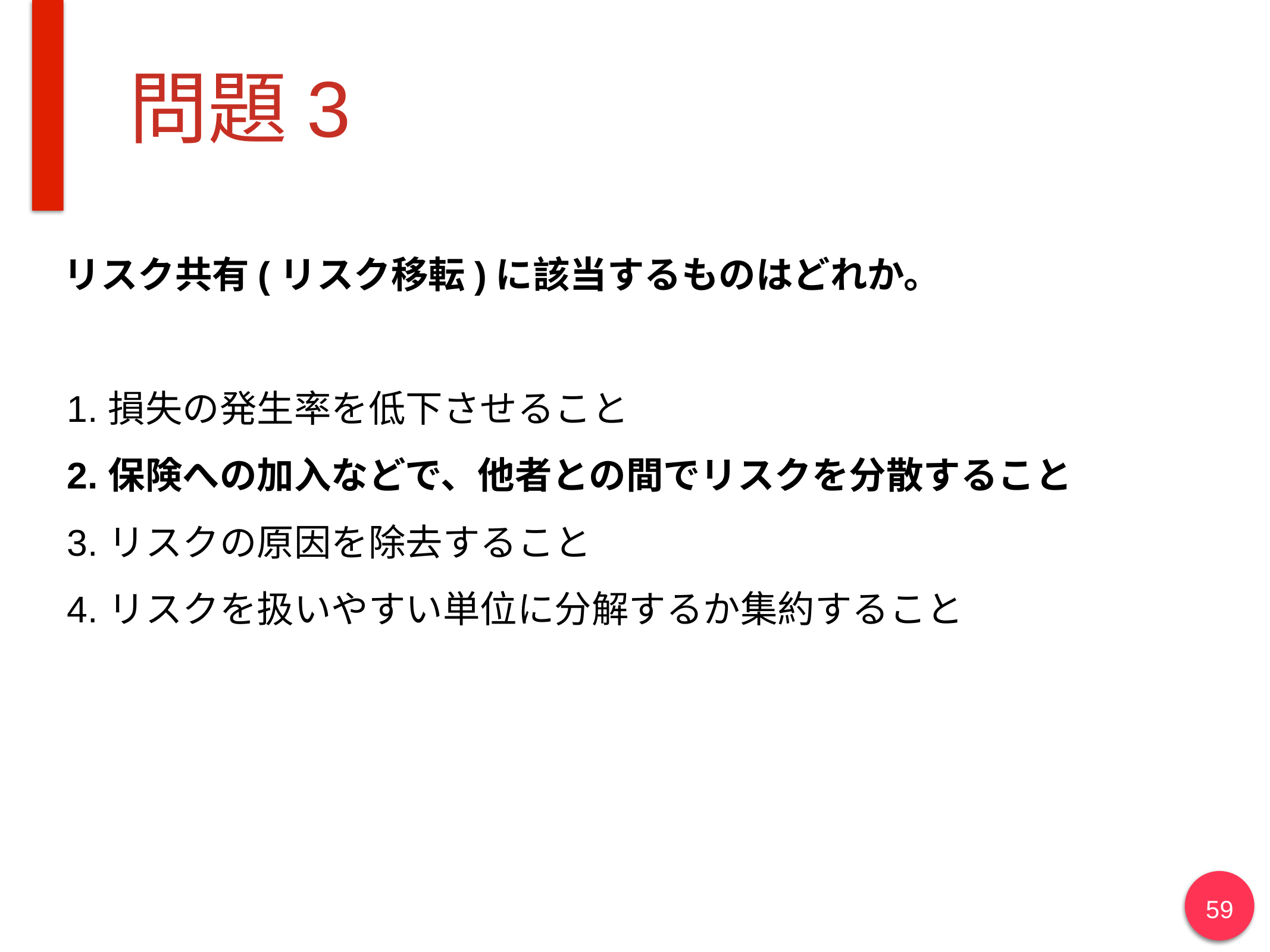

# 問題3
リスク共有(リスク移転)に該当するものはどれか。

損失の発生率を低下させること
保険への加入などで、他者との間でリスクを分散すること
リスクの原因を除去すること
リスクを扱いやすい単位に分解するか集約すること
59